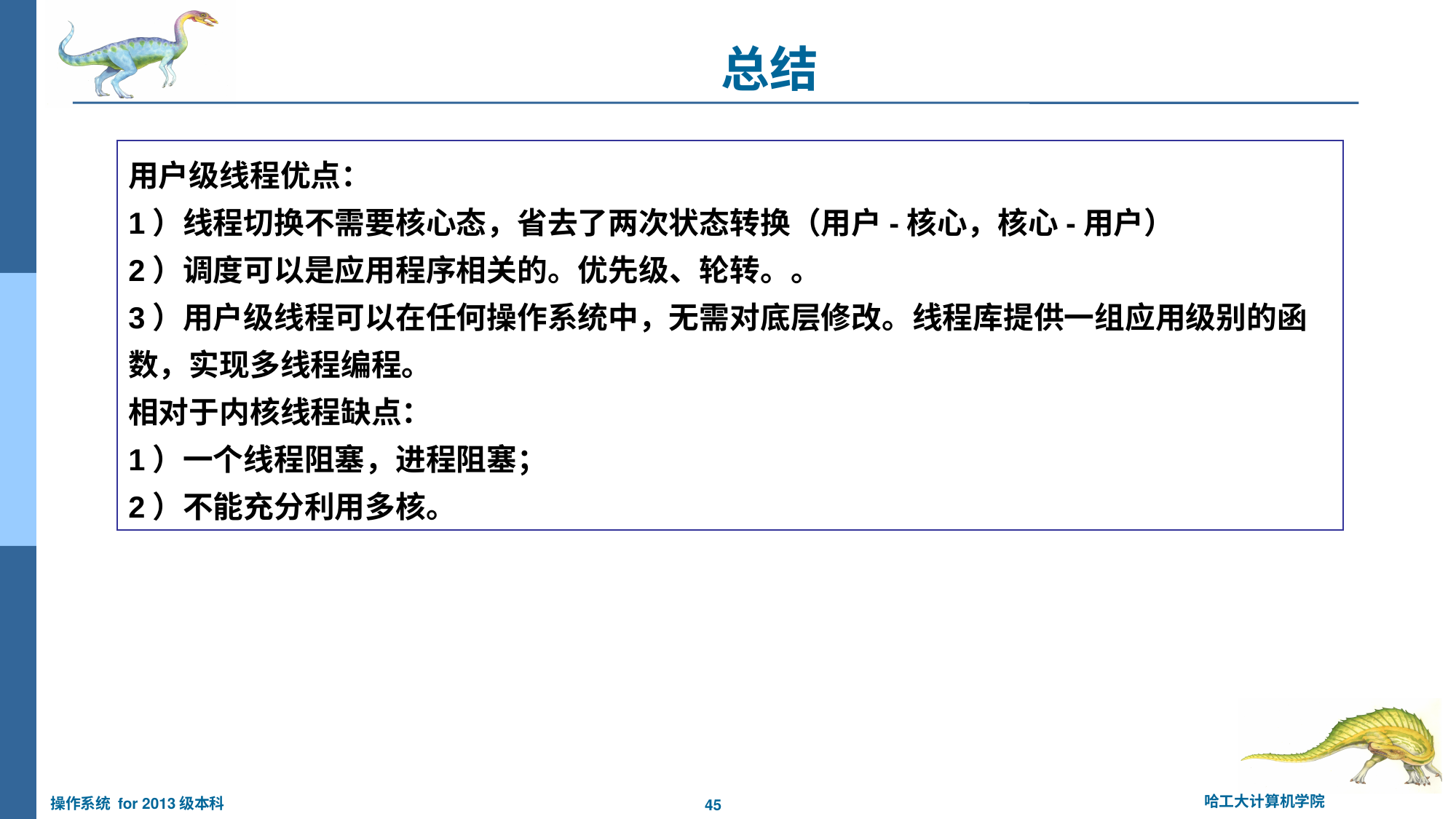

总结
用户级线程优点：
1）线程切换不需要核心态，省去了两次状态转换（用户-核心，核心-用户）
2）调度可以是应用程序相关的。优先级、轮转。。
3）用户级线程可以在任何操作系统中，无需对底层修改。线程库提供一组应用级别的函数，实现多线程编程。
相对于内核线程缺点：
1）一个线程阻塞，进程阻塞；
2）不能充分利用多核。